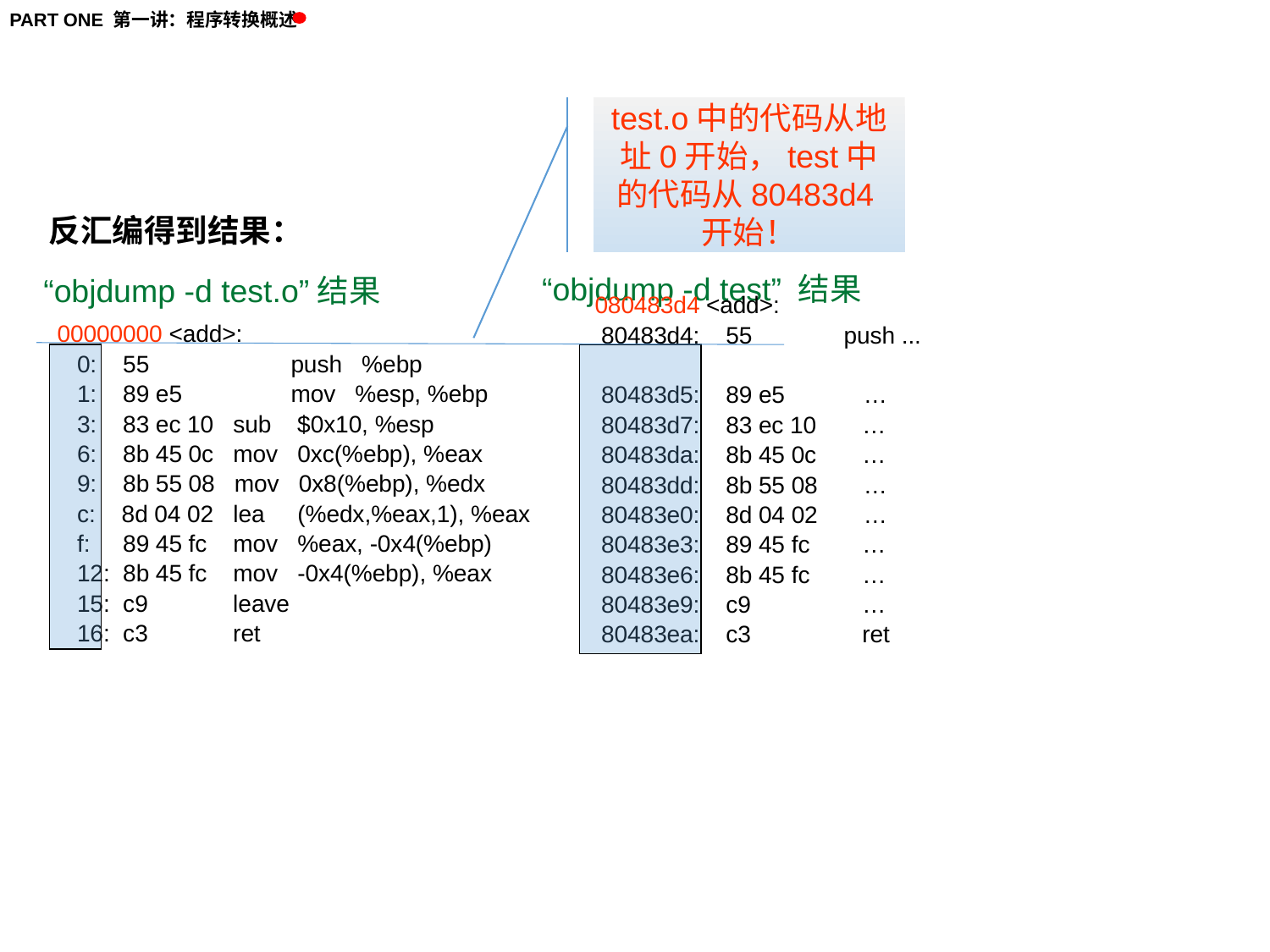

PART ONE 第一讲：程序转换概述

test.o中的代码从地址0开始，test中的代码从80483d4开始！
反汇编得到结果：
“objdump -d test.o”结果
“objdump -d test” 结果
00000000 <add>:
   0:    55	   push   %ebp
   1:    89 e5	   mov   %esp, %ebp
   3:    83 ec 10   sub    $0x10, %esp
   6:    8b 45 0c   mov   0xc(%ebp), %eax
   9:    8b 55 08   mov   0x8(%ebp), %edx
   c:    8d 04 02   lea     (%edx,%eax,1), %eax
   f:     89 45 fc    mov   %eax, -0x4(%ebp)
   12:  8b 45 fc    mov   -0x4(%ebp), %eax
   15:  c9             leave
   16:  c3             ret
080483d4 <add>:
 80483d4:    55              push ...
 80483d5:    89 e5            …
 80483d7:    83 ec 10       …
 80483da:    8b 45 0c       …
 80483dd:    8b 55 08       …
 80483e0:    8d 04 02       …
 80483e3:    89 45 fc        …
 80483e6:    8b 45 fc        …
 80483e9:    c9                 …
 80483ea:    c3                 ret